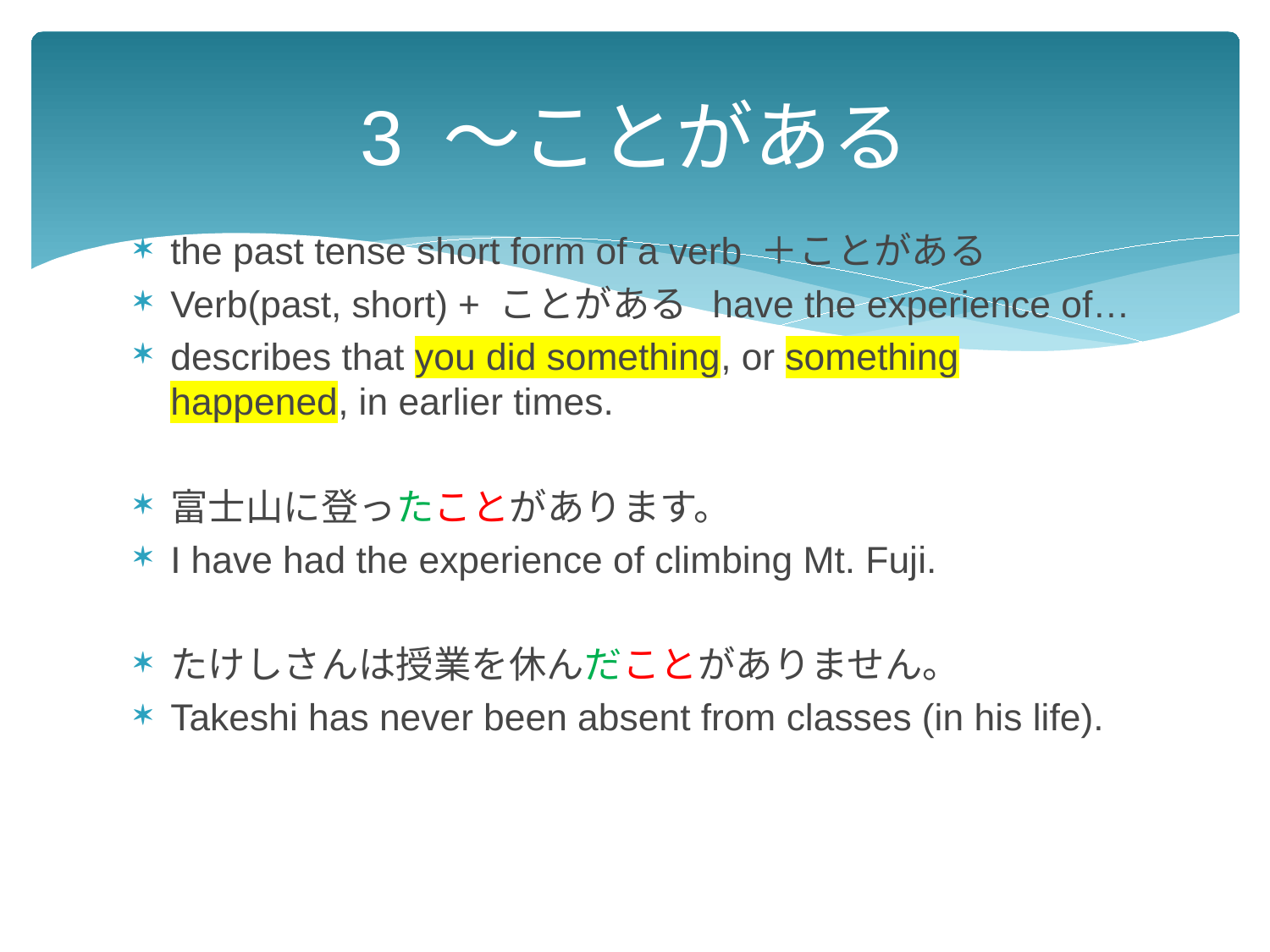

# 3 ～ことがある
the past tense short form of a verb ＋ことがある
Verb(past, short) + ことがある  have the experience of…
describes that you did something, or something happened, in earlier times.

富士山に登ったことがあります。
I have had the experience of climbing Mt. Fuji.

たけしさんは授業を休んだことがありません。
Takeshi has never been absent from classes (in his life).